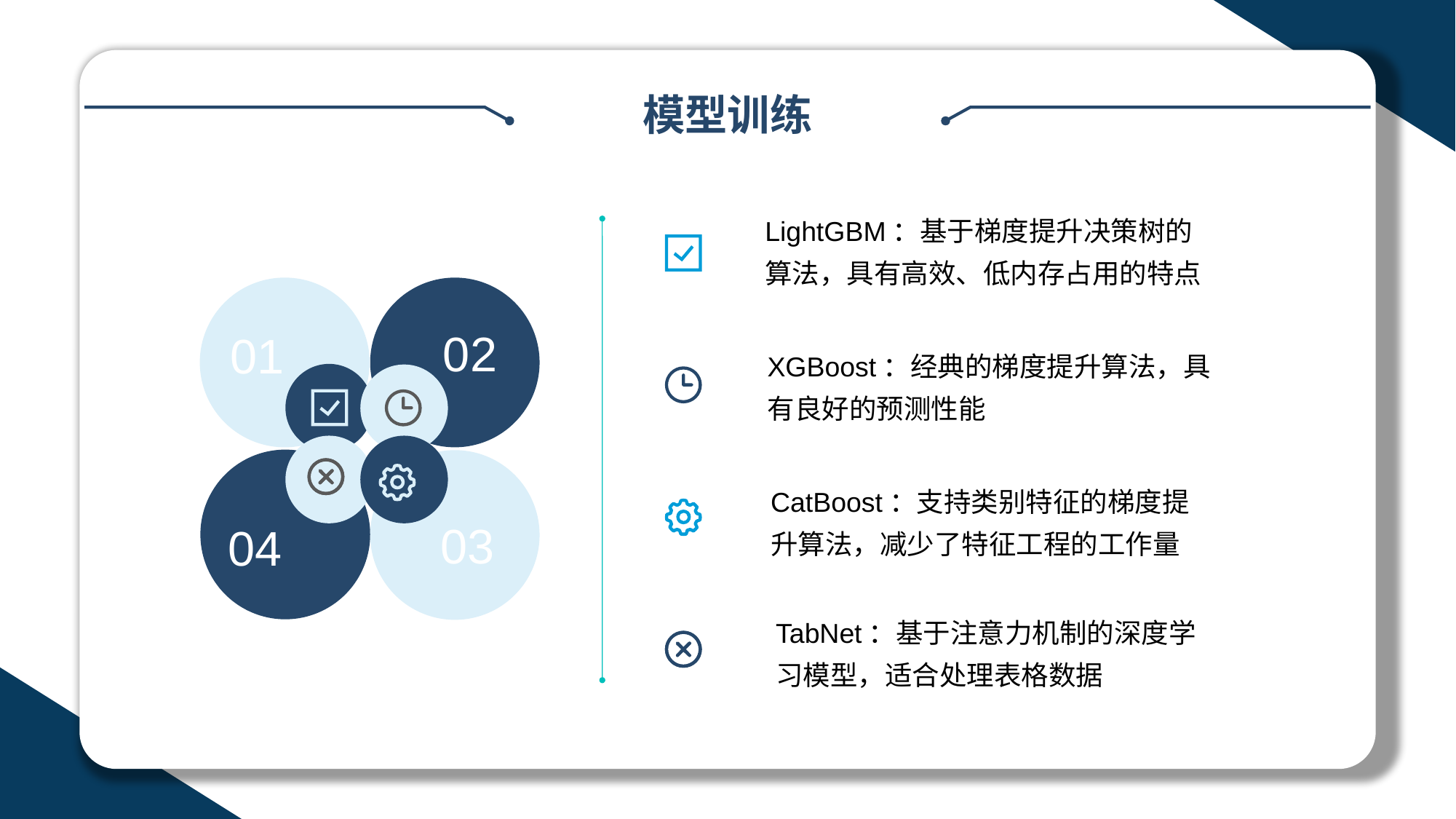

模型训练
LightGBM：基于梯度提升决策树的算法，具有高效、低内存占用的特点

02
01

03
04
XGBoost：经典的梯度提升算法，具有良好的预测性能

CatBoost：支持类别特征的梯度提升算法，减少了特征工程的工作量

TabNet：基于注意力机制的深度学习模型，适合处理表格数据